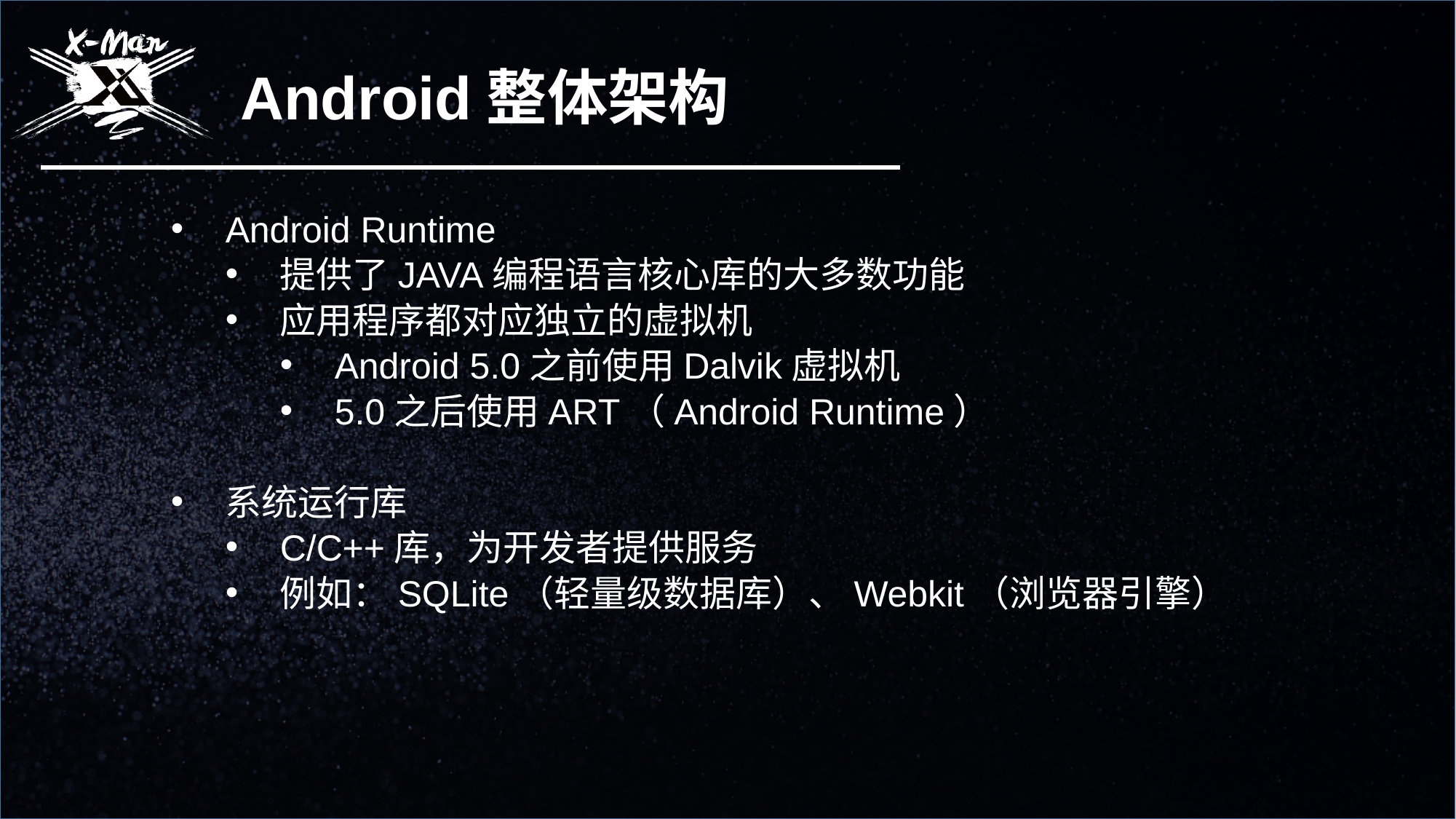

Android整体架构
Android Runtime
提供了JAVA编程语言核心库的大多数功能
应用程序都对应独立的虚拟机
Android 5.0之前使用Dalvik虚拟机
5.0之后使用ART（Android Runtime）

系统运行库
C/C++库，为开发者提供服务
例如：SQLite（轻量级数据库）、Webkit（浏览器引擎）